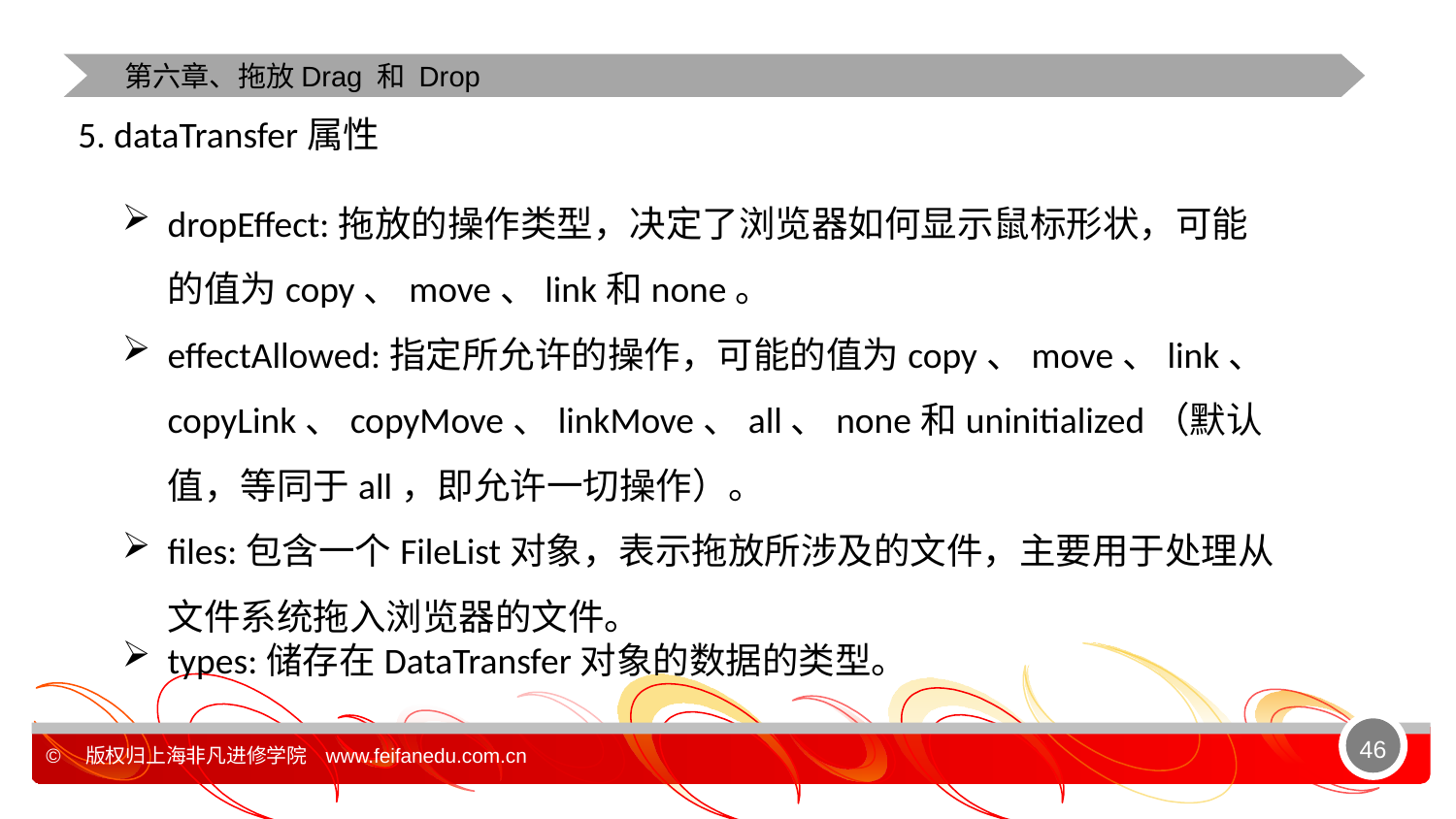

第六章、拖放Drag 和 Drop

5. dataTransfer属性
dropEffect:拖放的操作类型，决定了浏览器如何显示鼠标形状，可能的值为copy、move、link和none。
effectAllowed:指定所允许的操作，可能的值为copy、move、link、copyLink、copyMove、linkMove、all、none和uninitialized（默认值，等同于all，即允许一切操作）。
files:包含一个FileList对象，表示拖放所涉及的文件，主要用于处理从文件系统拖入浏览器的文件。
types:储存在DataTransfer对象的数据的类型。
46